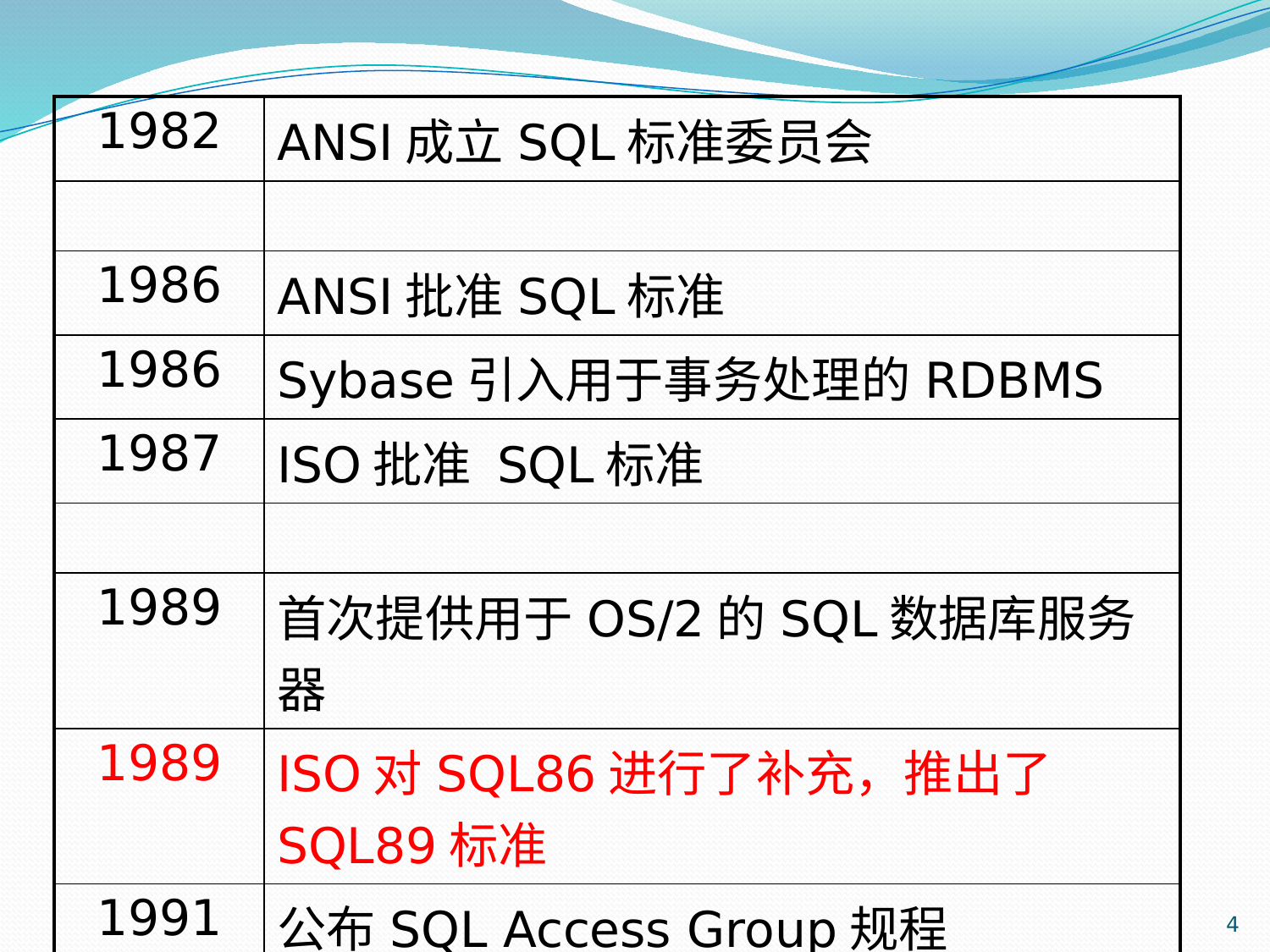

| 1982 | ANSI成立SQL标准委员会 |
| --- | --- |
|  |  |
| 1986 | ANSI批准SQL标准 |
| 1986 | Sybase引入用于事务处理的RDBMS |
| 1987 | ISO批准 SQL标准 |
|  |  |
| 1989 | 首次提供用于OS/2的SQL数据库服务器 |
| 1989 | ISO对SQL86进行了补充，推出了SQL89标准 |
| 1991 | 公布SQL Access Group规程 |
4